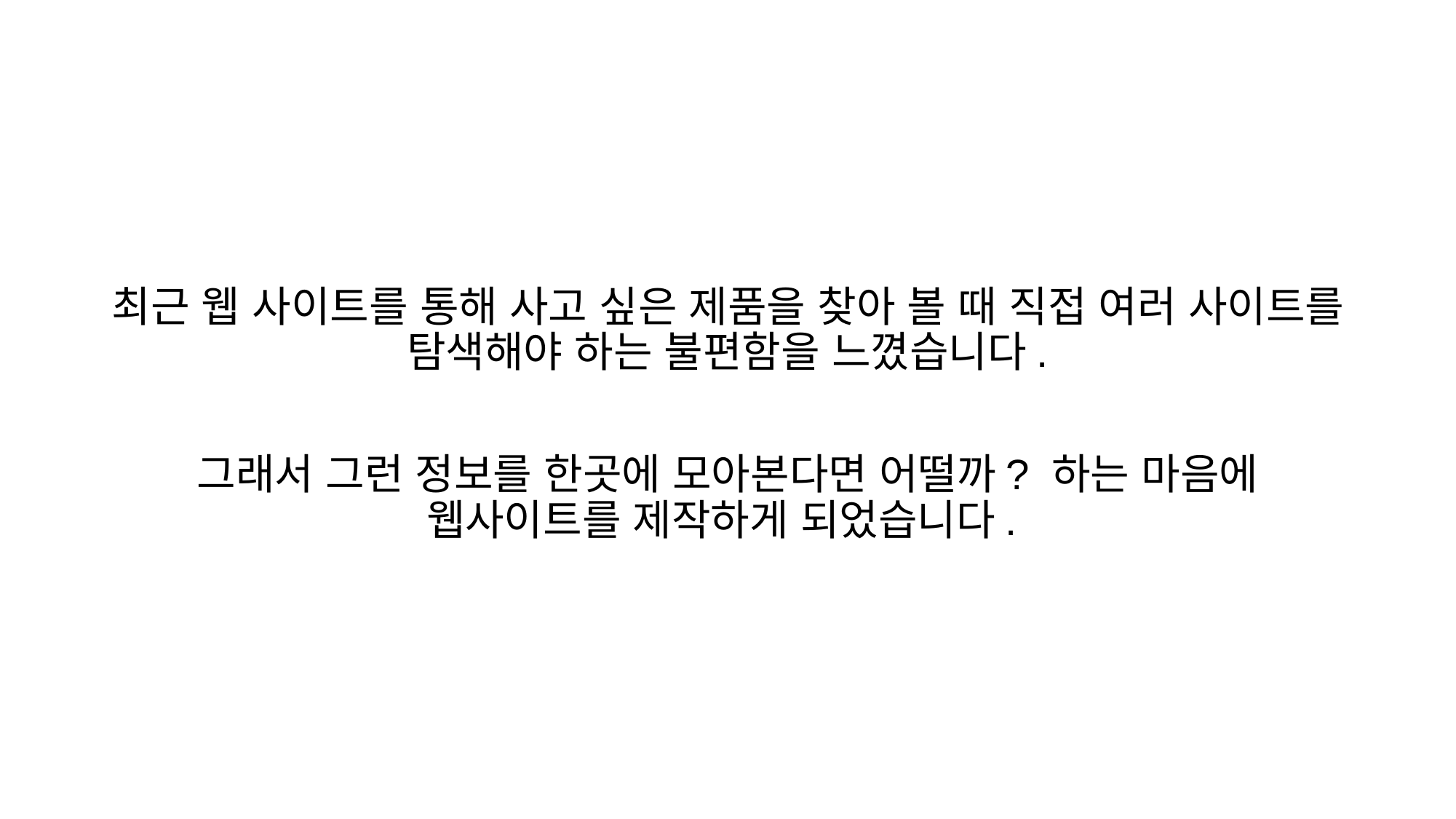

최근 웹 사이트를 통해 사고 싶은 제품을 찾아 볼 때 직접 여러 사이트를 탐색해야 하는 불편함을 느꼈습니다.

그래서 그런 정보를 한곳에 모아본다면 어떨까? 하는 마음에 웹사이트를 제작하게 되었습니다.